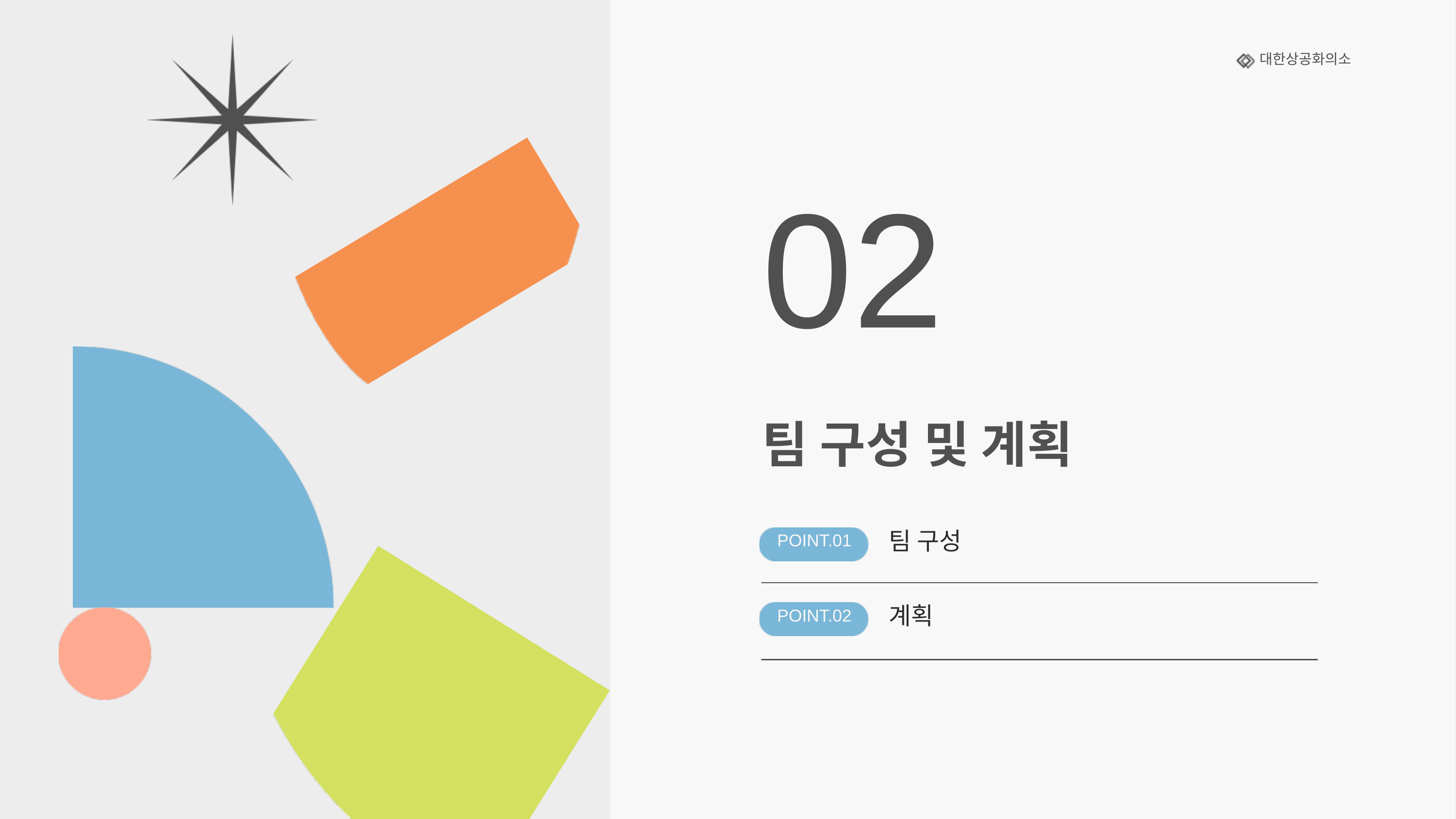

대한상공화의소

02

팀 구성 및 계획
팀 구성

POINT.01

계획

POINT.02

POINT.03